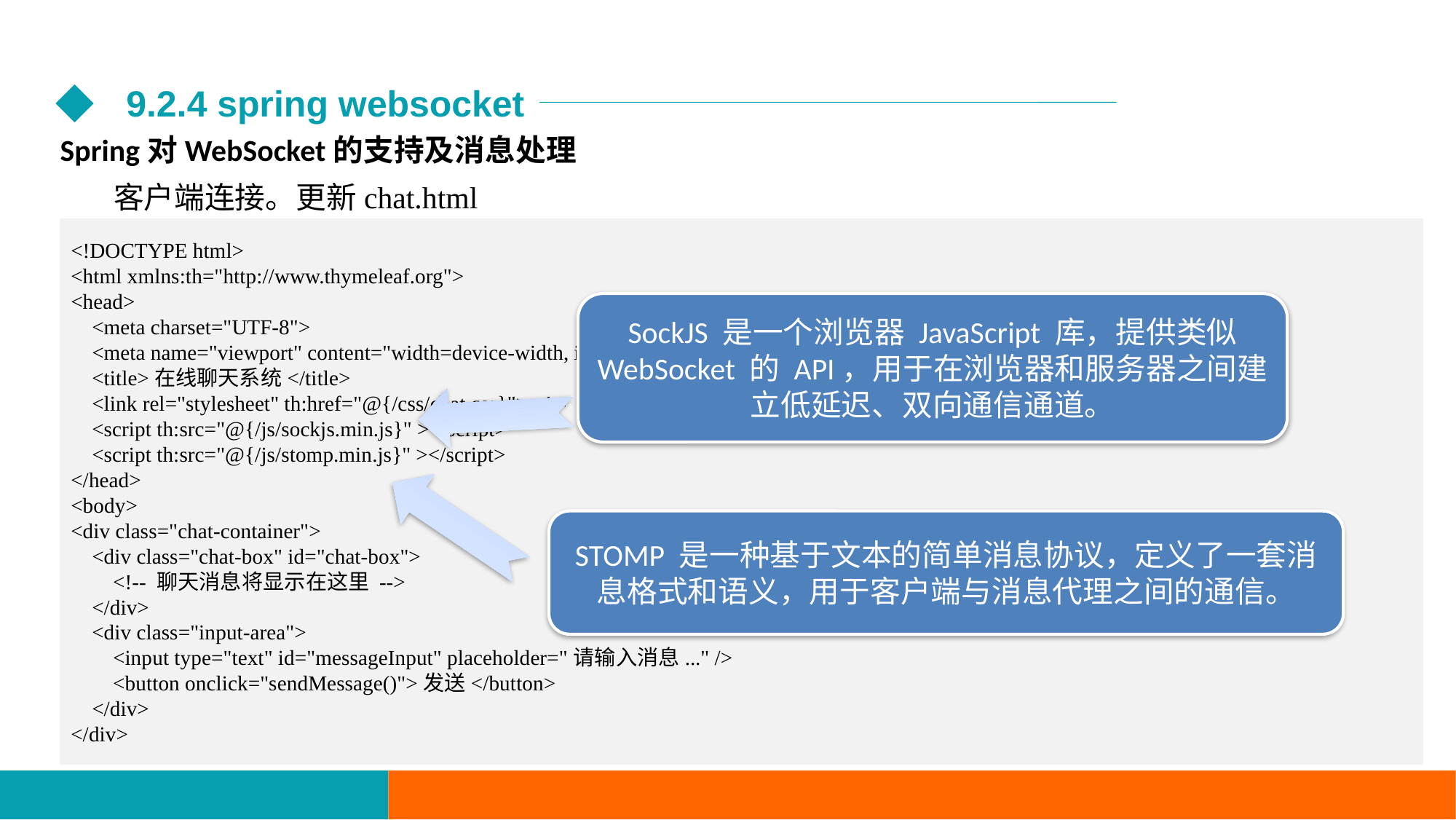

9.2.4 spring websocket
Spring对WebSocket的支持及消息处理

客户端连接。更新chat.html

<!DOCTYPE html>
<html xmlns:th="http://www.thymeleaf.org">
<head>
    <meta charset="UTF-8">
    <meta name="viewport" content="width=device-width, initial-scale=1.0">
    <title>在线聊天系统</title>
    <link rel="stylesheet" th:href="@{/css/chat.css}"> <!-- 引入CSS文件 -->
    <script th:src="@{/js/sockjs.min.js}" ></script>
    <script th:src="@{/js/stomp.min.js}" ></script>
</head>
<body>
<div class="chat-container">
    <div class="chat-box" id="chat-box">
        <!-- 聊天消息将显示在这里 -->
    </div>
    <div class="input-area">
        <input type="text" id="messageInput" placeholder="请输入消息..." />
        <button onclick="sendMessage()">发送</button>
    </div>
</div>
SockJS 是一个浏览器 JavaScript 库，提供类似 WebSocket 的 API，用于在浏览器和服务器之间建立低延迟、双向通信通道。

STOMP 是一种基于文本的简单消息协议，定义了一套消息格式和语义，用于客户端与消息代理之间的通信。